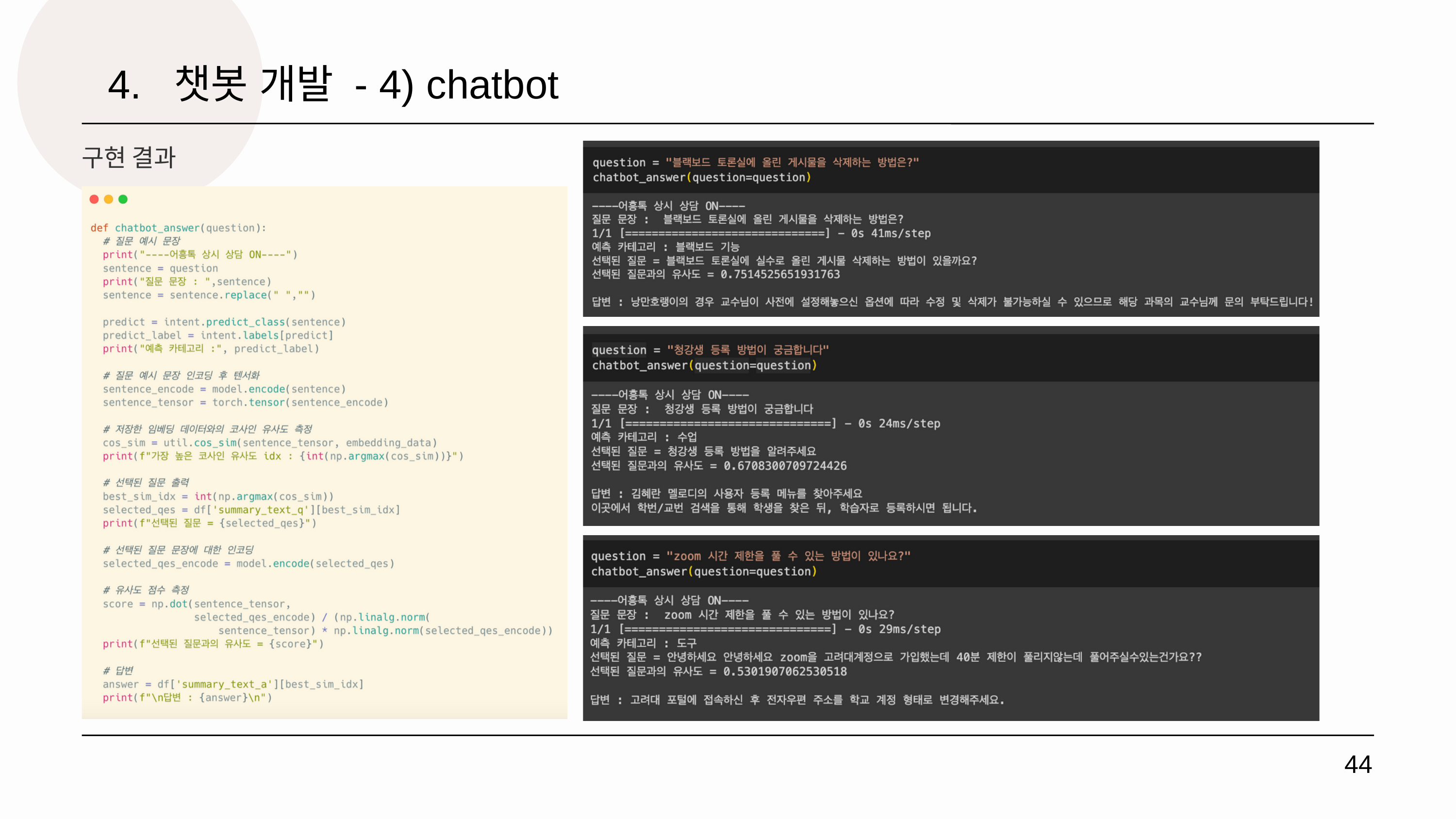

4.  챗봇 개발 - 4) chatbot

구현 결과

44